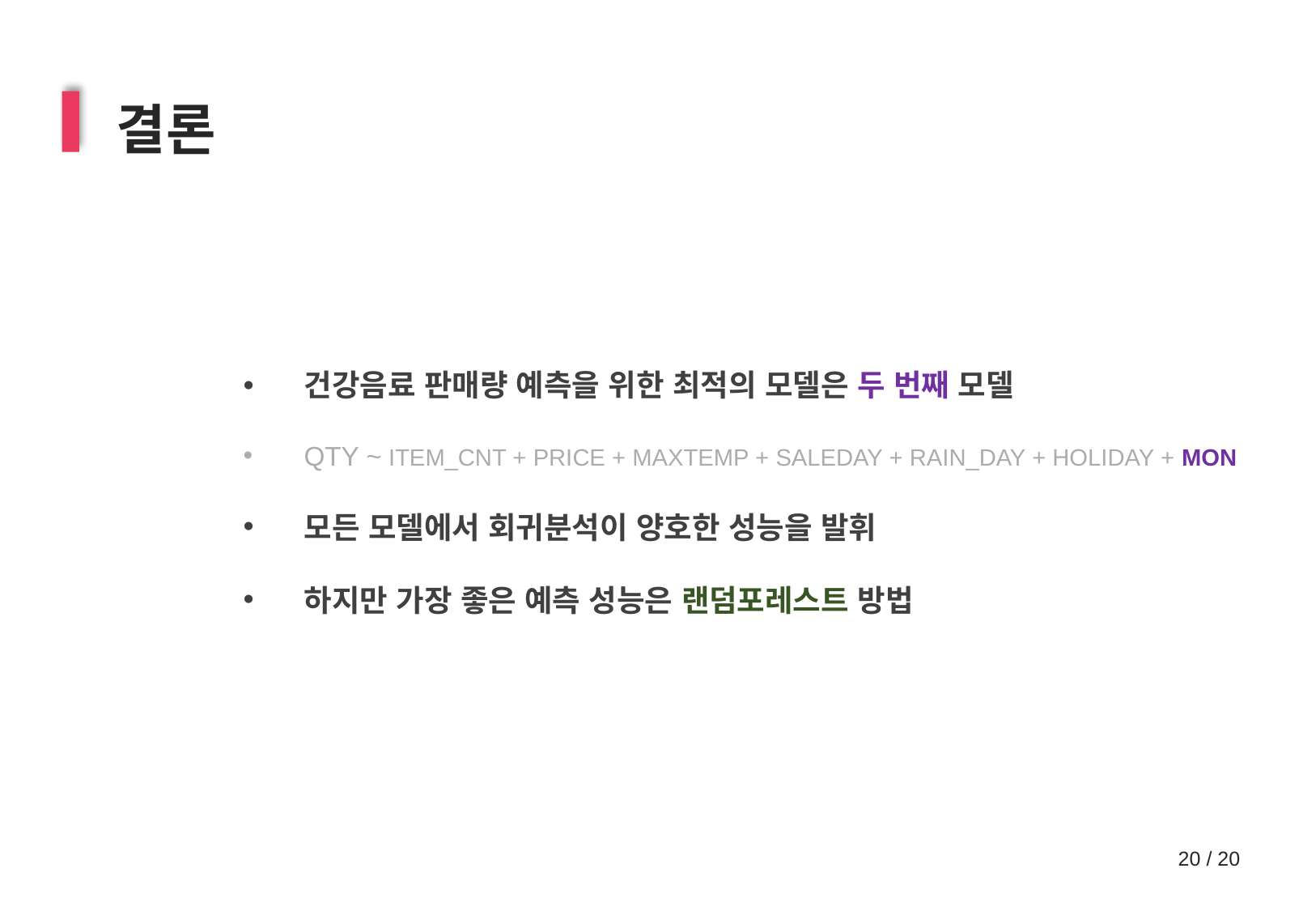

결론

건강음료 판매량 예측을 위한 최적의 모델은 두 번째 모델

QTY ~ ITEM_CNT + PRICE + MAXTEMP + SALEDAY + RAIN_DAY + HOLIDAY + MON

모든 모델에서 회귀분석이 양호한 성능을 발휘

하지만 가장 좋은 예측 성능은 랜덤포레스트 방법
20 / 20